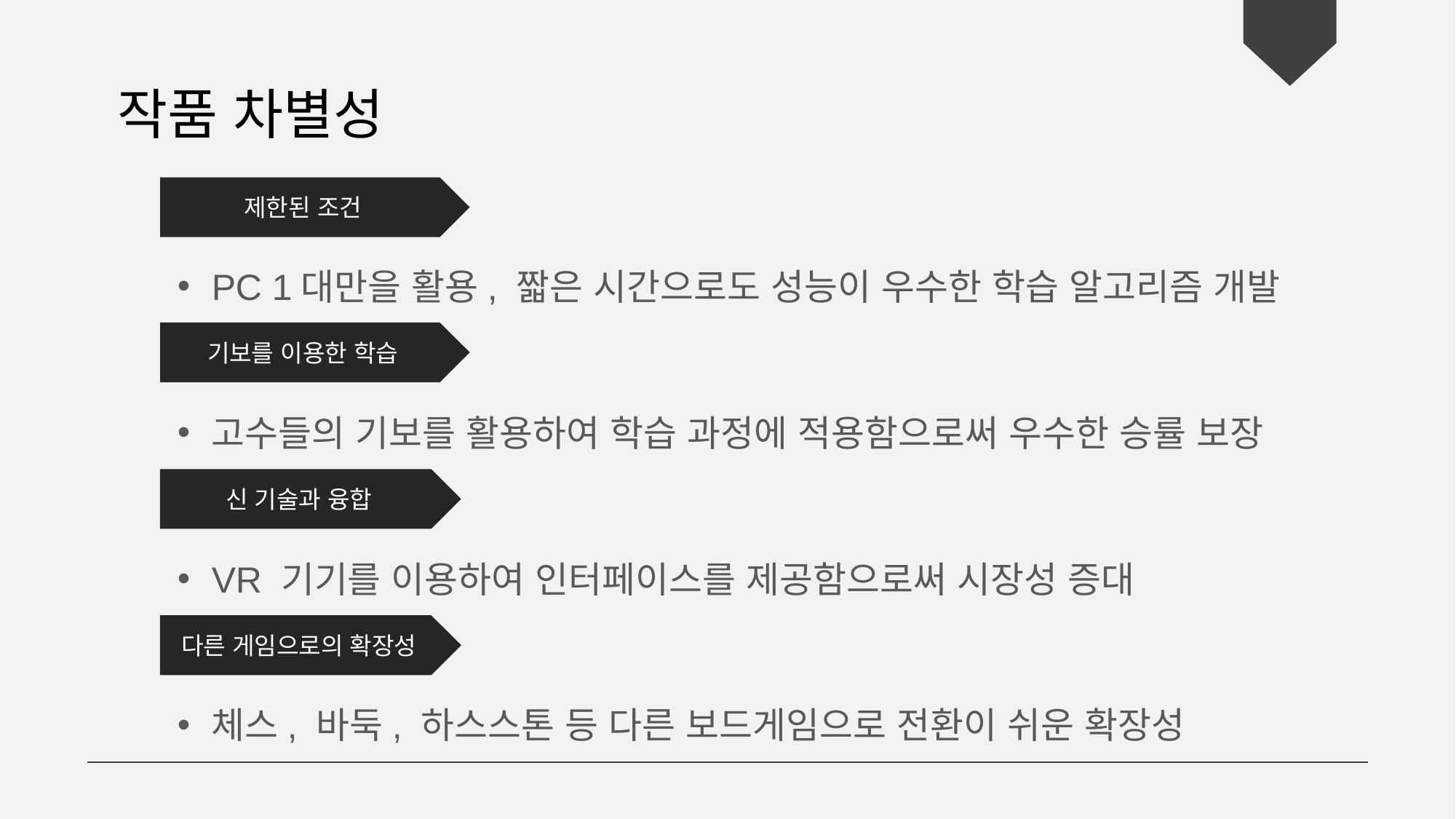

작품 차별성

제한된 조건
PC 1대만을 활용, 짧은 시간으로도 성능이 우수한 학습 알고리즘 개발

기보를 이용한 학습
고수들의 기보를 활용하여 학습 과정에 적용함으로써 우수한 승률 보장

신 기술과 융합
VR 기기를 이용하여 인터페이스를 제공함으로써 시장성 증대

다른 게임으로의 확장성
체스, 바둑, 하스스톤 등 다른 보드게임으로 전환이 쉬운 확장성